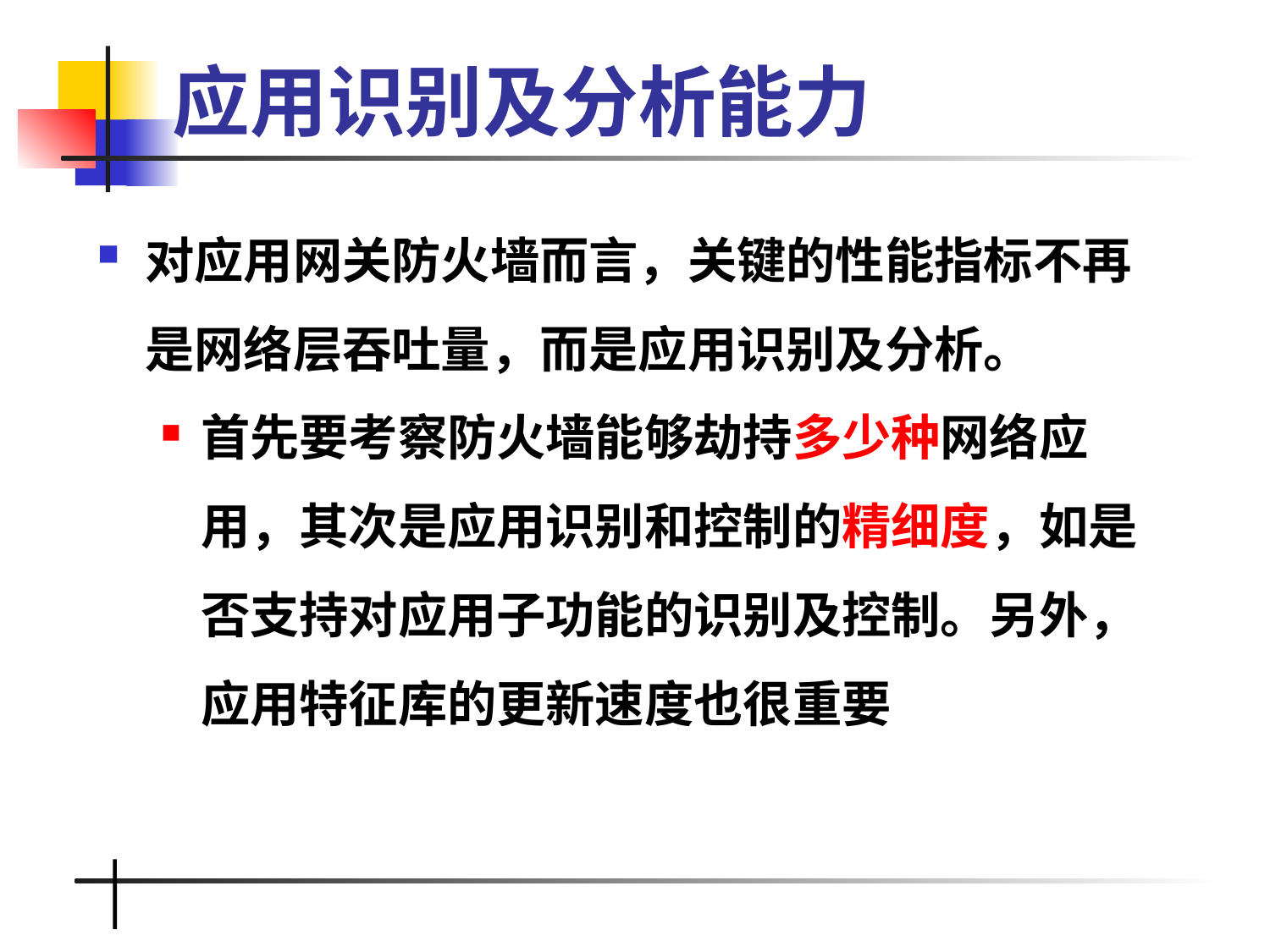

# 应用识别及分析能力
对应用网关防火墙而言，关键的性能指标不再是网络层吞吐量，而是应用识别及分析。
首先要考察防火墙能够劫持多少种网络应用，其次是应用识别和控制的精细度，如是否支持对应用子功能的识别及控制。另外，应用特征库的更新速度也很重要